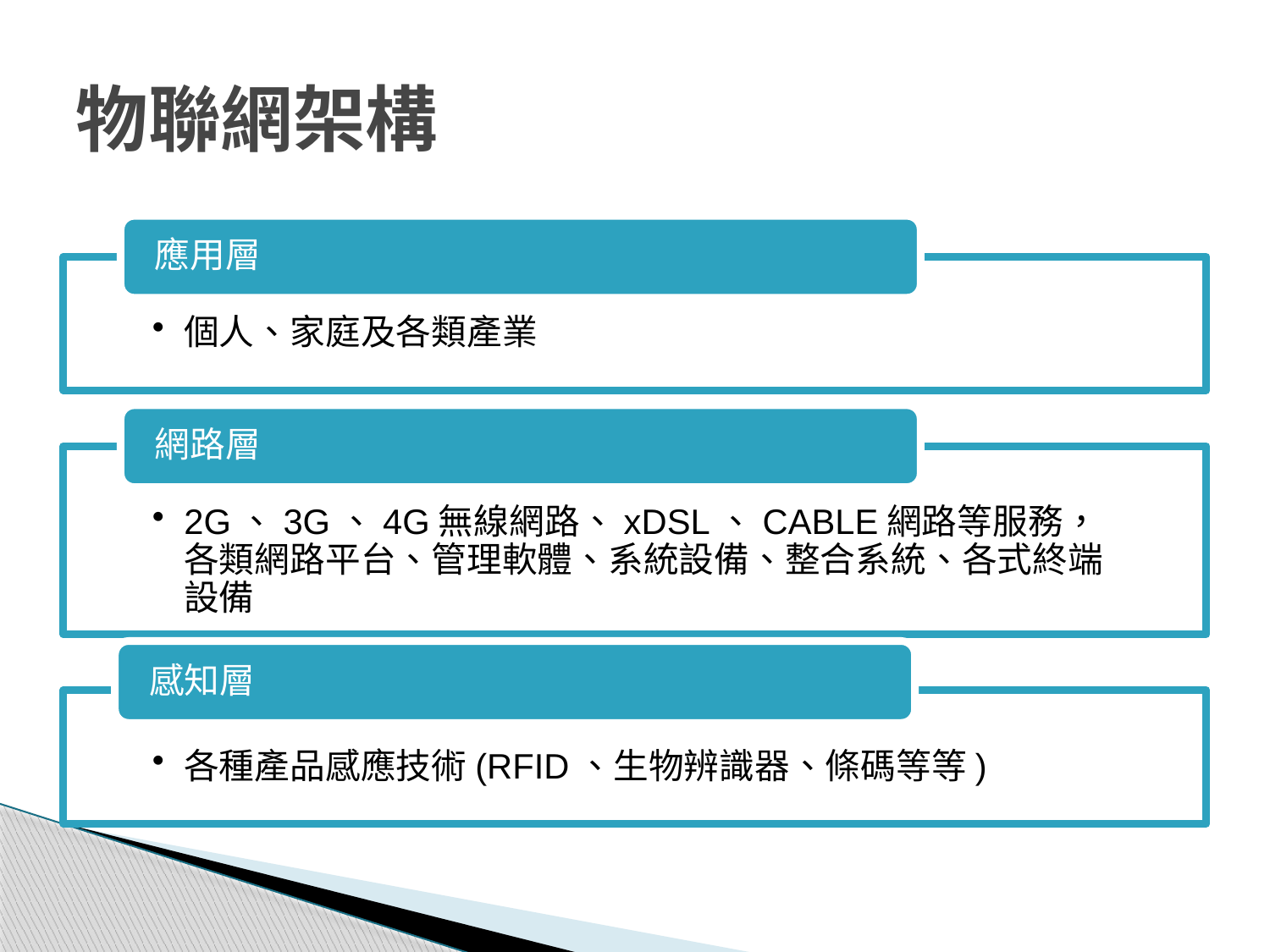

# 物聯網架構
個人、家庭及各類產業
應用層
2G、3G、4G無線網路、xDSL、CABLE網路等服務，各類網路平台、管理軟體、系統設備、整合系統、各式終端設備
網路層
各種產品感應技術(RFID、生物辨識器、條碼等等)
感知層